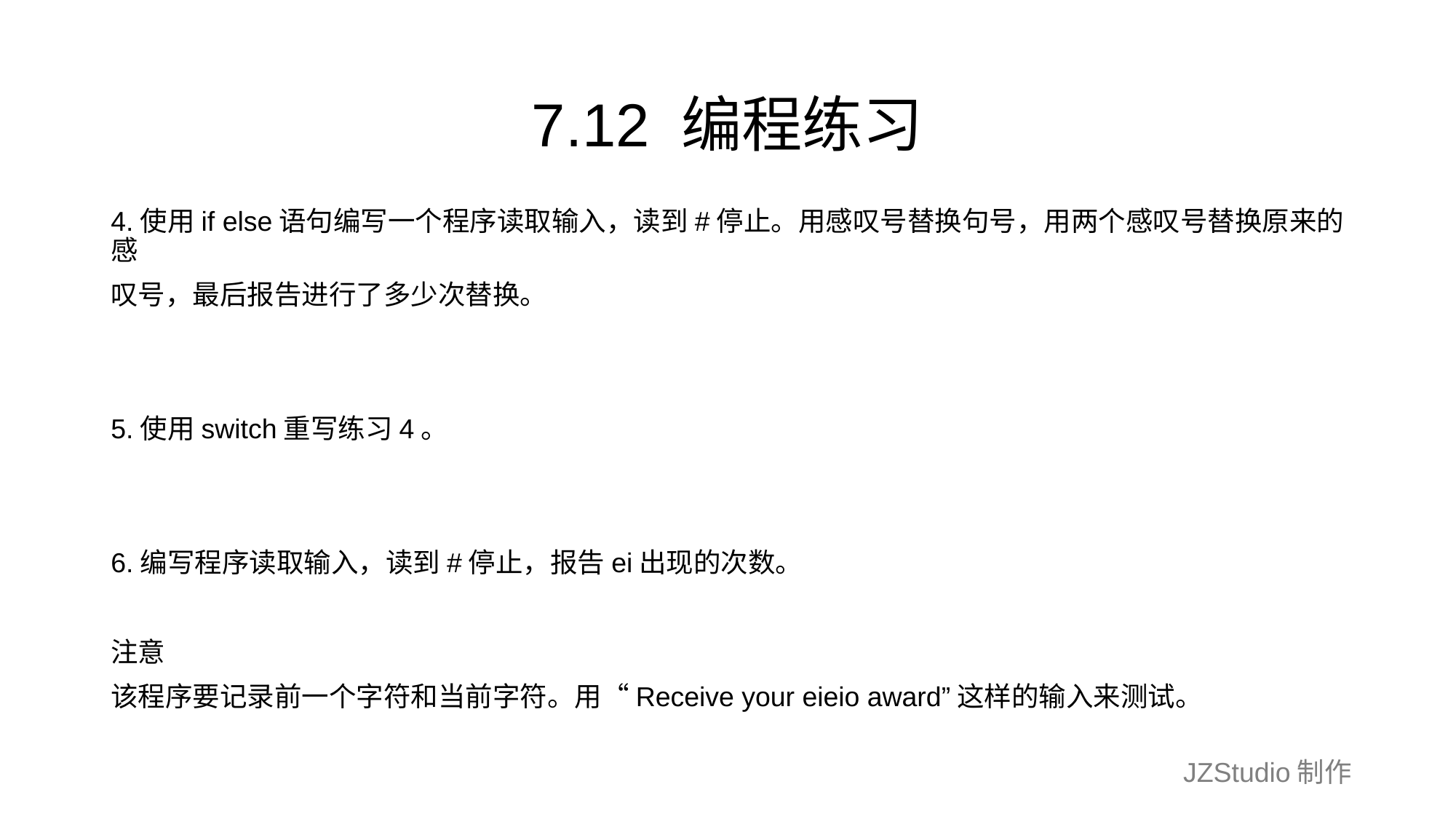

# 7.12 编程练习
4.使用if else语句编写一个程序读取输入，读到#停止。用感叹号替换句号，用两个感叹号替换原来的感
叹号，最后报告进行了多少次替换。

5.使用switch重写练习4。

6.编写程序读取输入，读到#停止，报告ei出现的次数。

注意
该程序要记录前一个字符和当前字符。用“Receive your eieio award”这样的输入来测试。